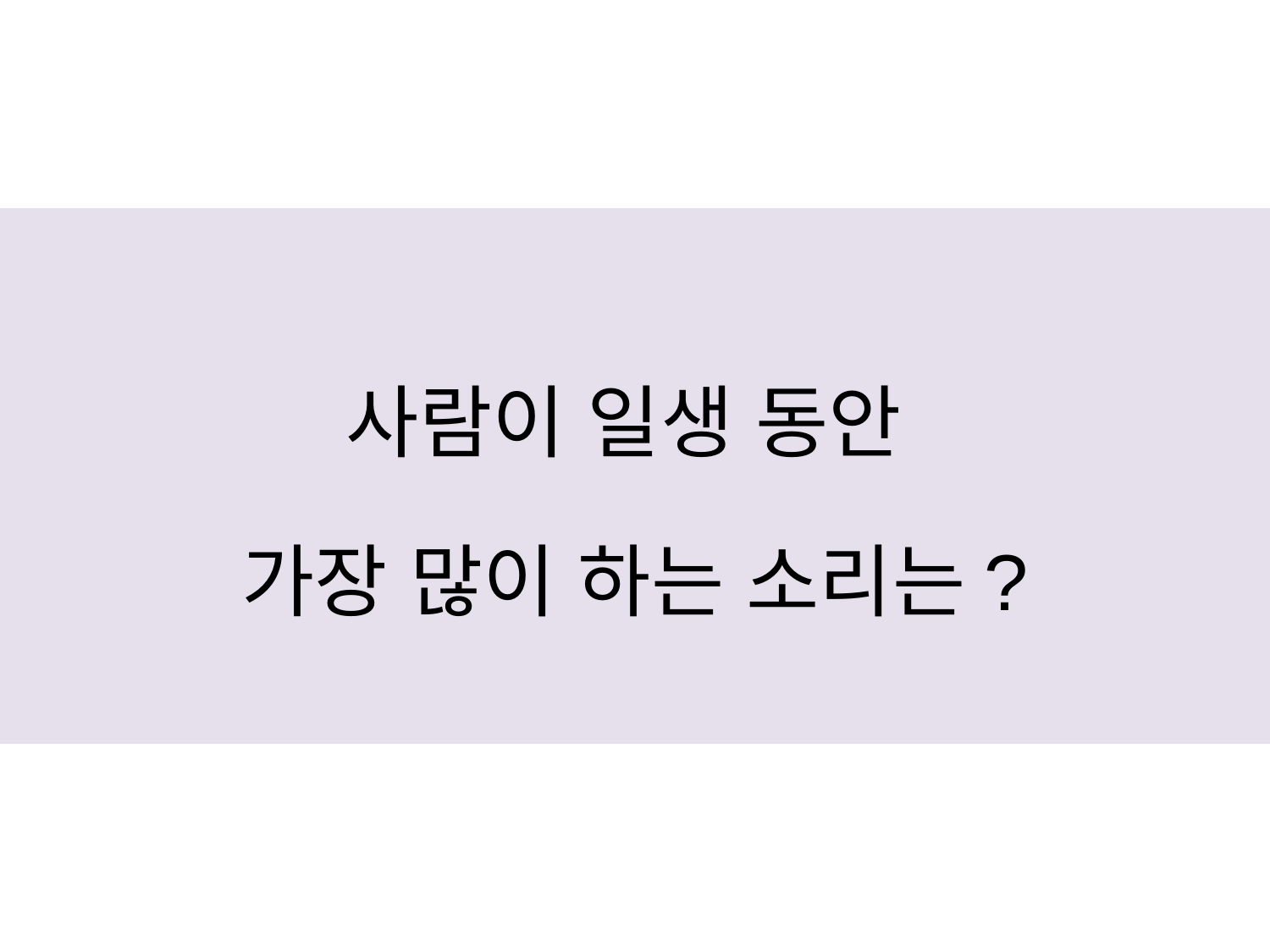

사람이 일생 동안
가장 많이 하는 소리는?